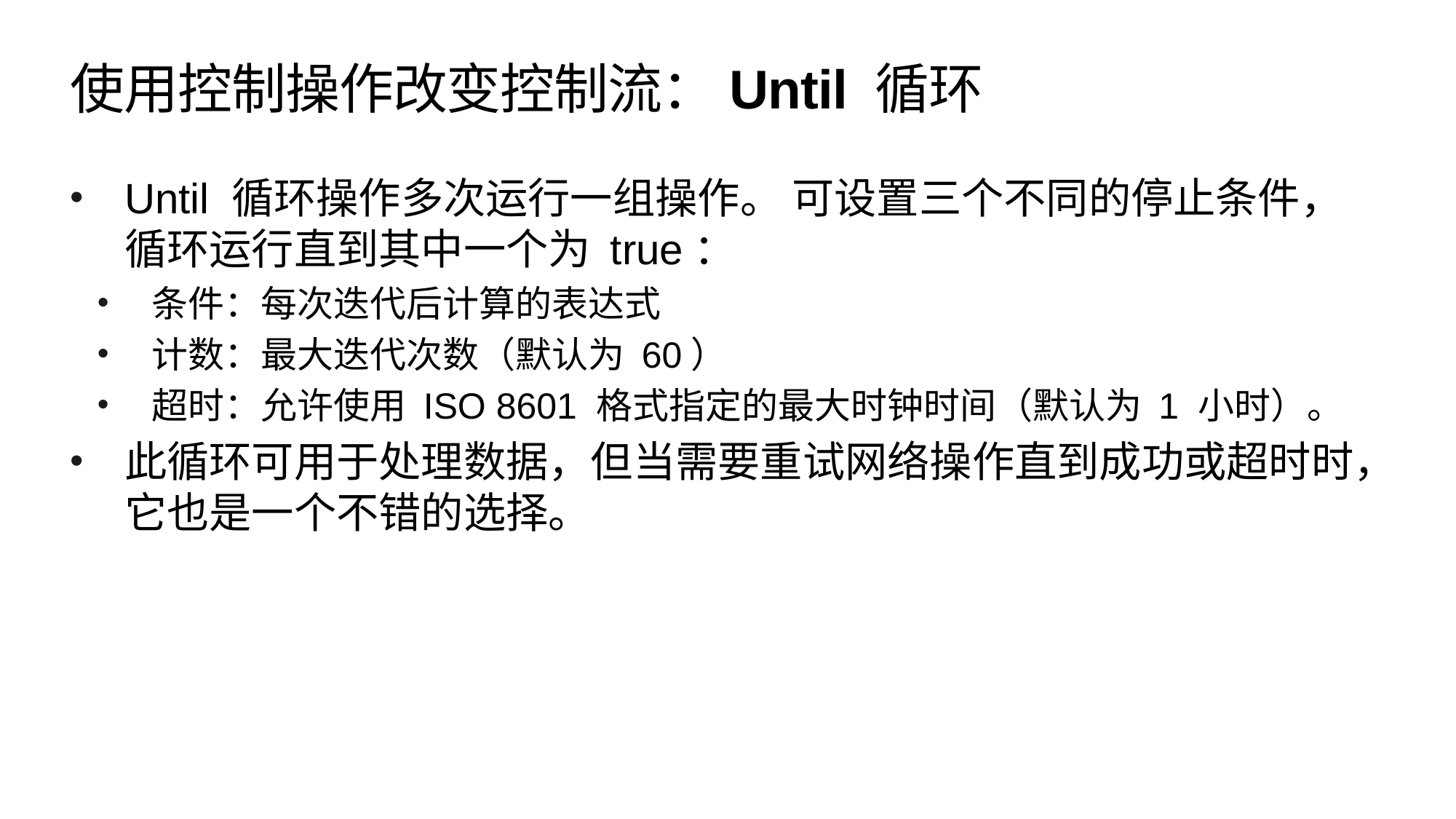

# 使用控制操作改变控制流：Until 循环
Until 循环操作多次运行一组操作。 可设置三个不同的停止条件，循环运行直到其中一个为 true：
条件：每次迭代后计算的表达式
计数：最大迭代次数（默认为 60）
超时：允许使用 ISO 8601 格式指定的最大时钟时间（默认为 1 小时）。
此循环可用于处理数据，但当需要重试网络操作直到成功或超时时，它也是一个不错的选择。